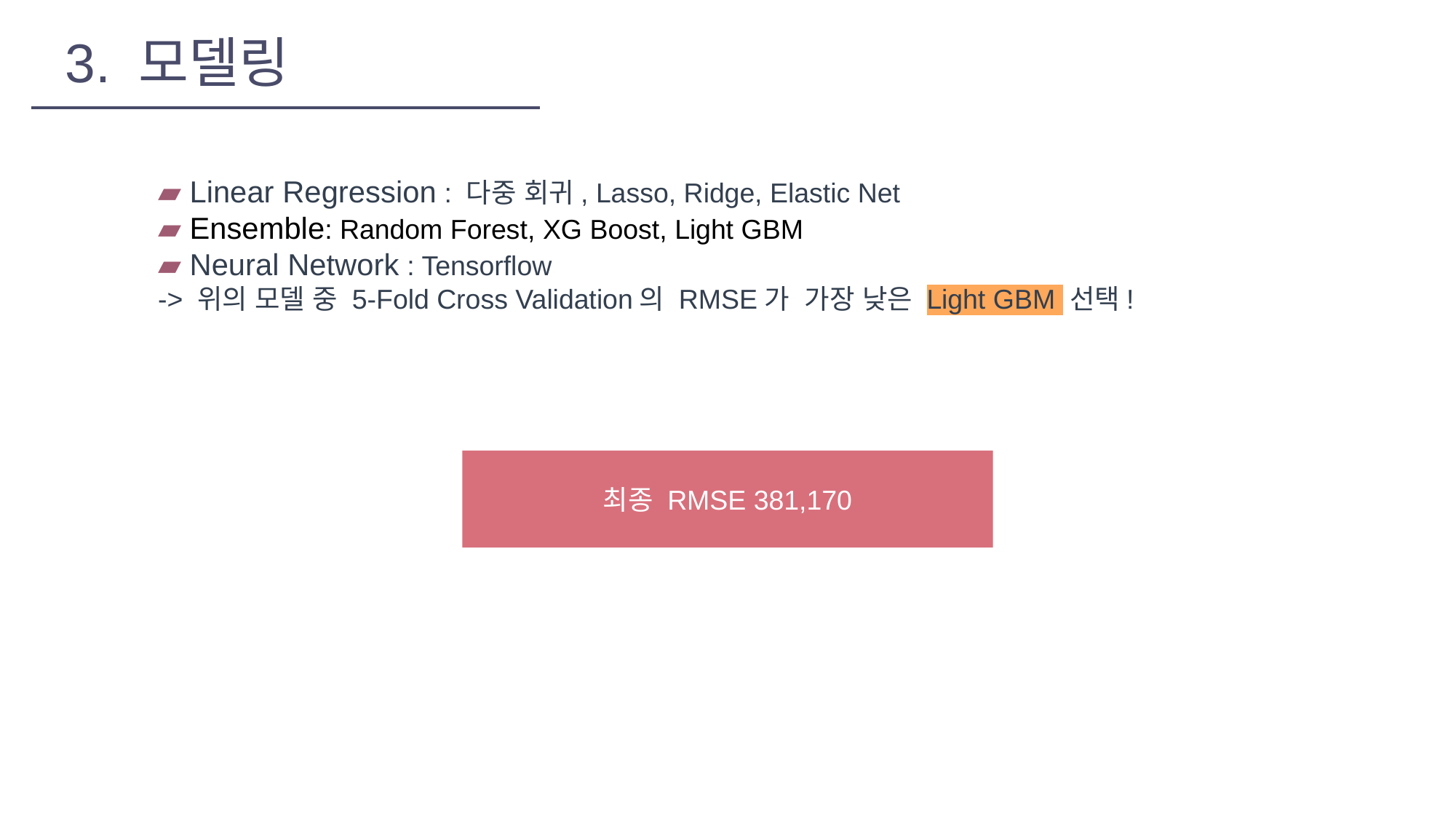

3. 모델링
▰ Linear Regression : 다중 회귀, Lasso, Ridge, Elastic Net
▰ Ensemble: Random Forest, XG Boost, Light GBM
▰ Neural Network : Tensorflow
-> 위의 모델 중 5-Fold Cross Validation의 RMSE가  가장 낮은 Light GBM 선택!
최종 RMSE 381,170